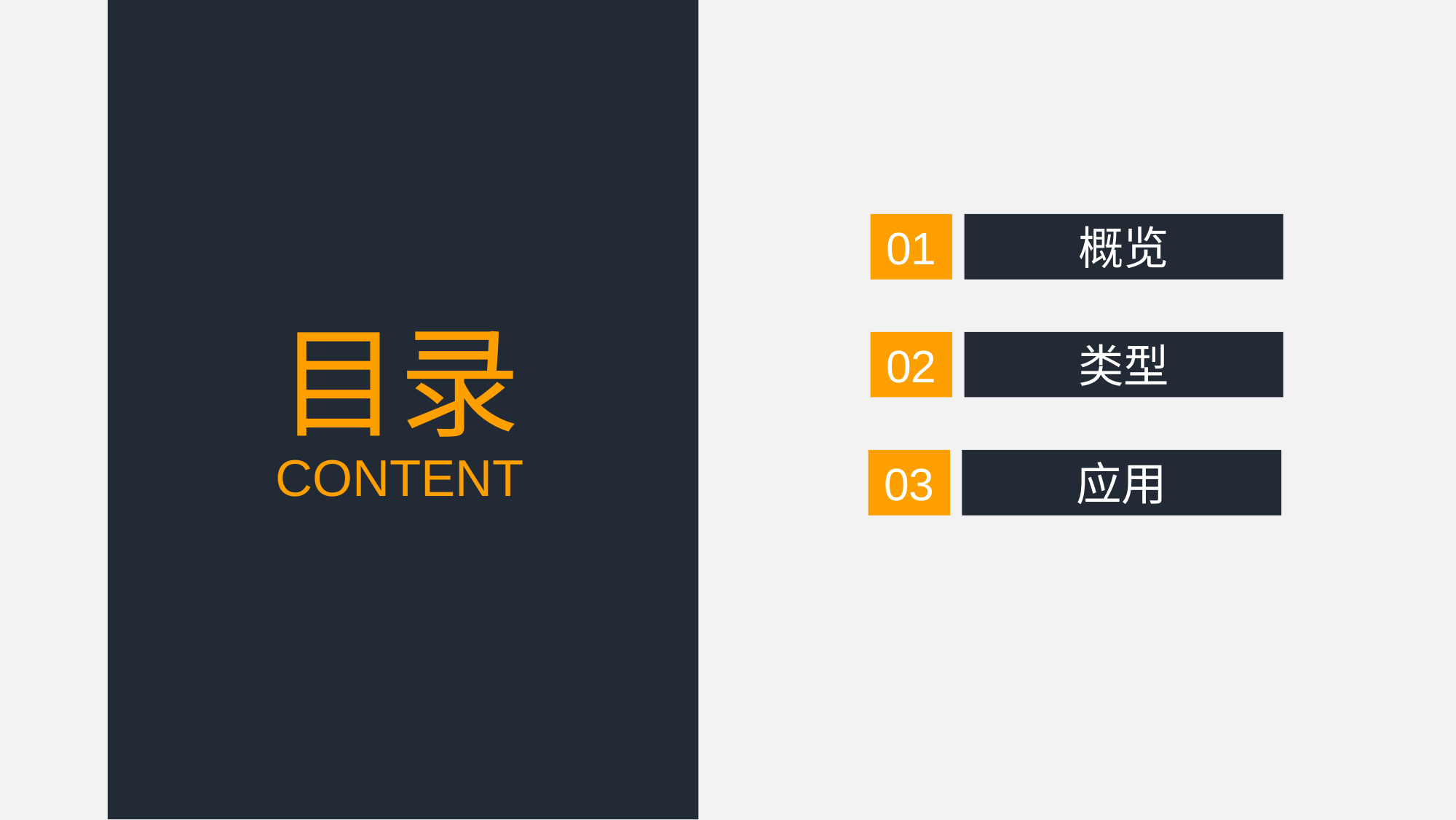

01
概览
目录
CONTENT
02
类型
03
应用